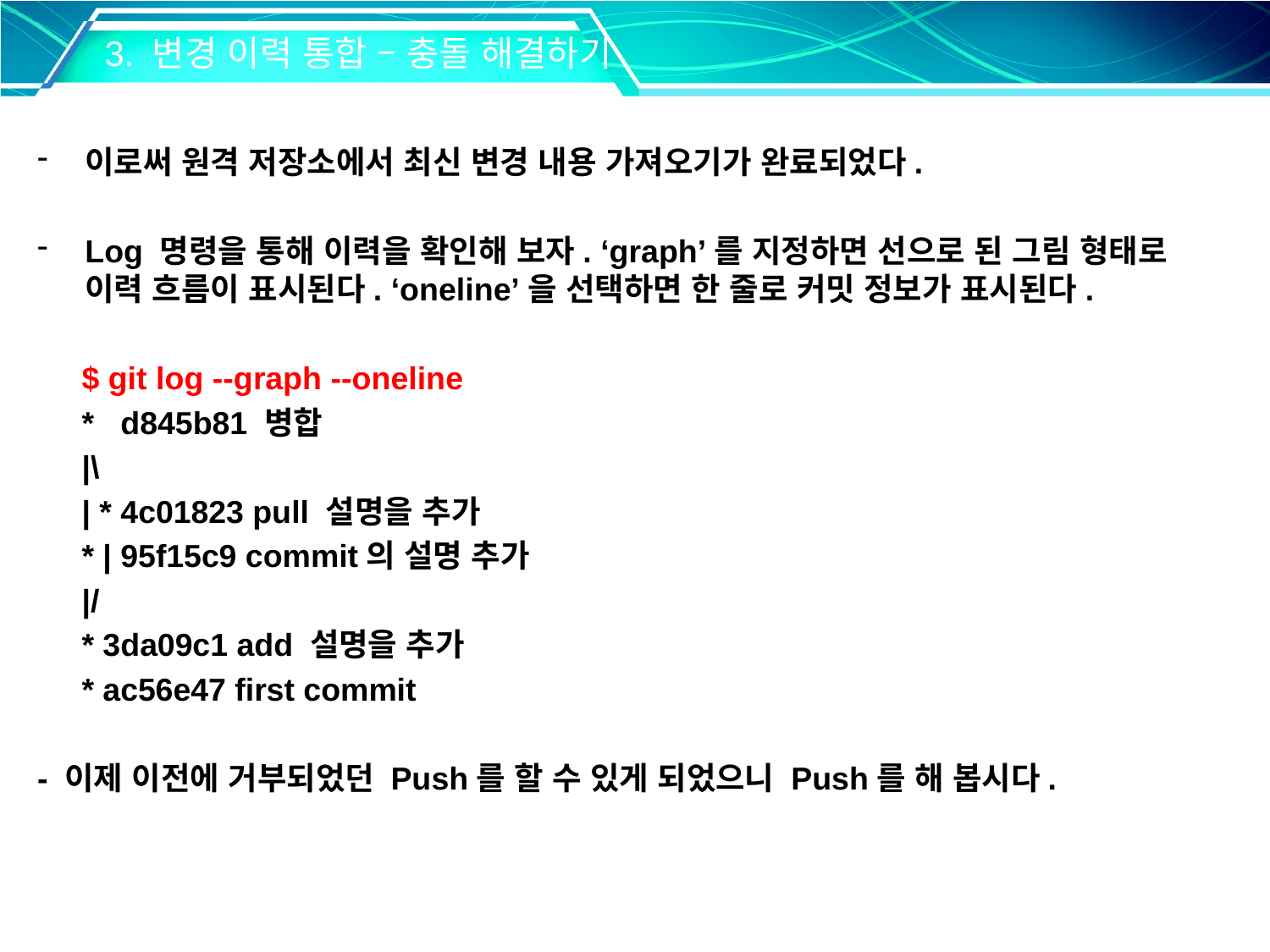

3. 변경 이력 통합 – 충돌 해결하기
이로써 원격 저장소에서 최신 변경 내용 가져오기가 완료되었다.

Log 명령을 통해 이력을 확인해 보자. ‘graph’를 지정하면 선으로 된 그림 형태로 이력 흐름이 표시된다. ‘oneline’을 선택하면 한 줄로 커밋 정보가 표시된다.

     $ git log --graph --oneline
     *   d845b81 병합
     |\
     | * 4c01823 pull 설명을 추가
     * | 95f15c9 commit의 설명 추가
     |/
     * 3da09c1 add 설명을 추가
     * ac56e47 first commit

- 이제 이전에 거부되었던 Push를 할 수 있게 되었으니 Push를 해 봅시다.